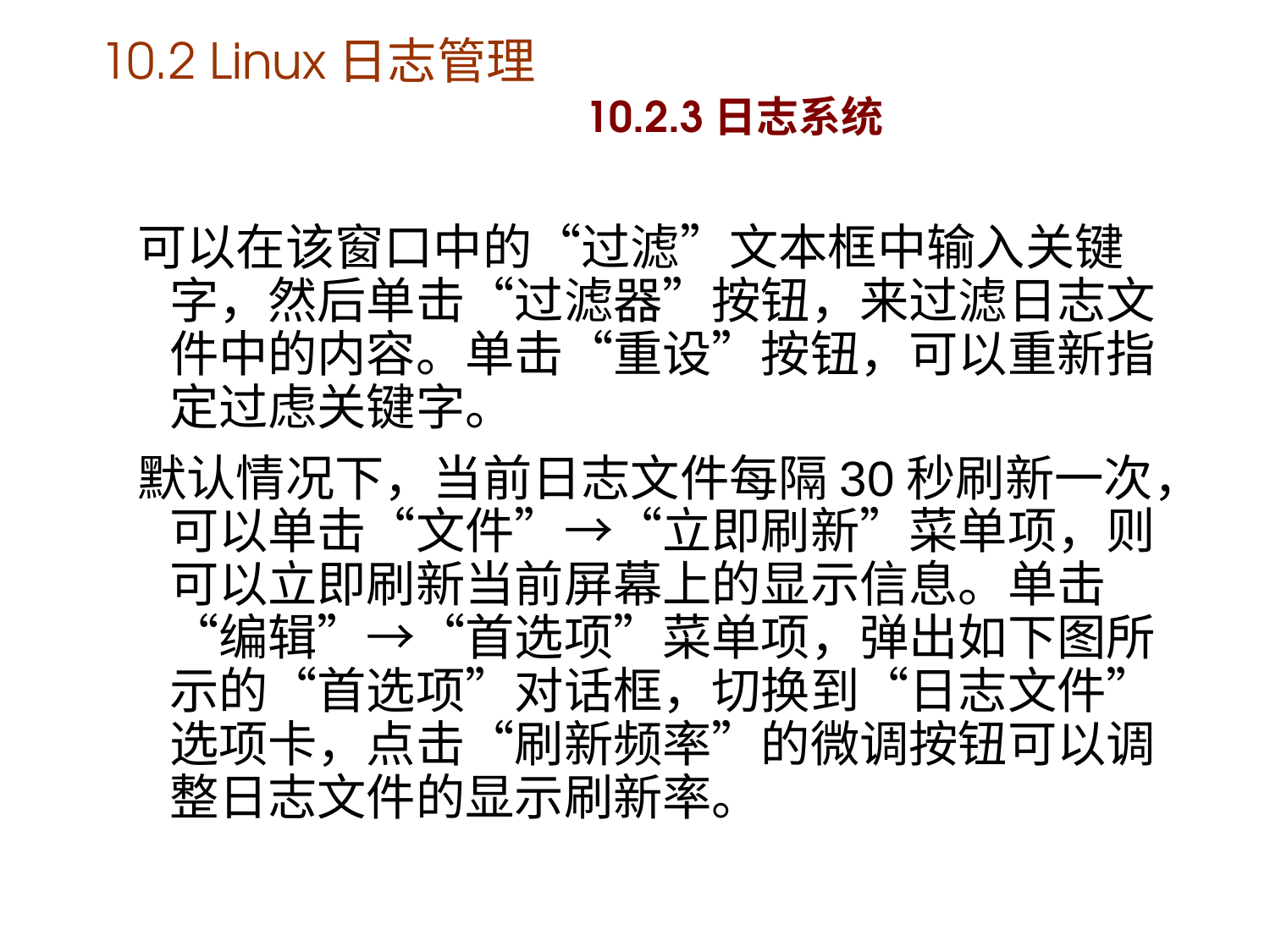

# 10.2 Linux日志管理 10.2.3日志系统
可以在该窗口中的“过滤”文本框中输入关键字，然后单击“过滤器”按钮，来过滤日志文件中的内容。单击“重设”按钮，可以重新指定过虑关键字。
默认情况下，当前日志文件每隔30秒刷新一次，可以单击“文件”→“立即刷新”菜单项，则可以立即刷新当前屏幕上的显示信息。单击“编辑”→“首选项”菜单项，弹出如下图所示的“首选项”对话框，切换到“日志文件”选项卡，点击“刷新频率”的微调按钮可以调整日志文件的显示刷新率。